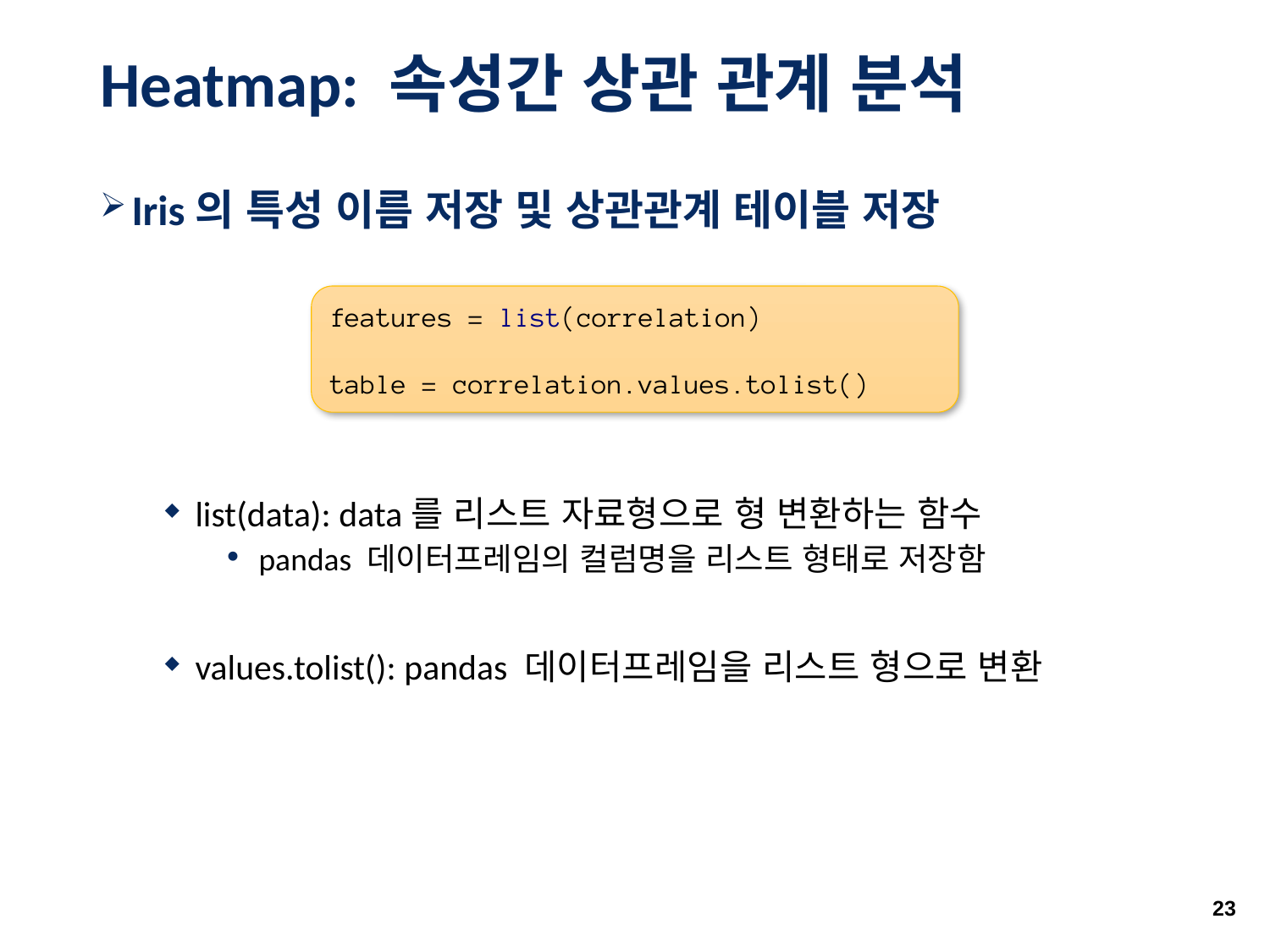

# Heatmap: 속성간 상관 관계 분석
Iris의 특성 이름 저장 및 상관관계 테이블 저장

list(data): data를 리스트 자료형으로 형 변환하는 함수
pandas 데이터프레임의 컬럼명을 리스트 형태로 저장함

values.tolist(): pandas 데이터프레임을 리스트 형으로 변환

features = list(correlation)
table = correlation.values.tolist()
23